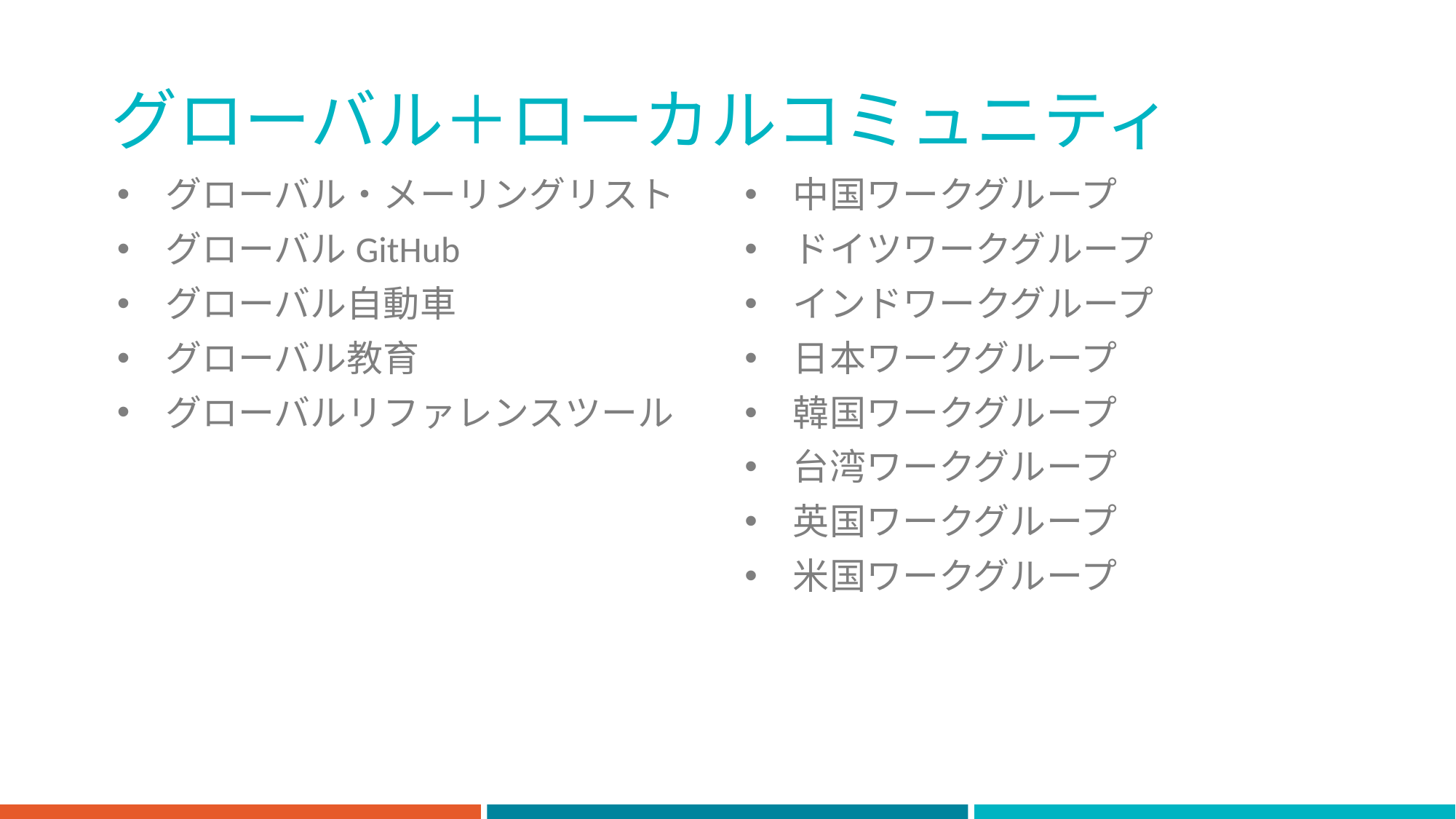

グローバル＋ローカルコミュニティ
グローバル・メーリングリスト
グローバルGitHub
グローバル自動車
グローバル教育
グローバルリファレンスツール
中国ワークグループ
ドイツワークグループ
インドワークグループ
日本ワークグループ
韓国ワークグループ
台湾ワークグループ
英国ワークグループ
米国ワークグループ